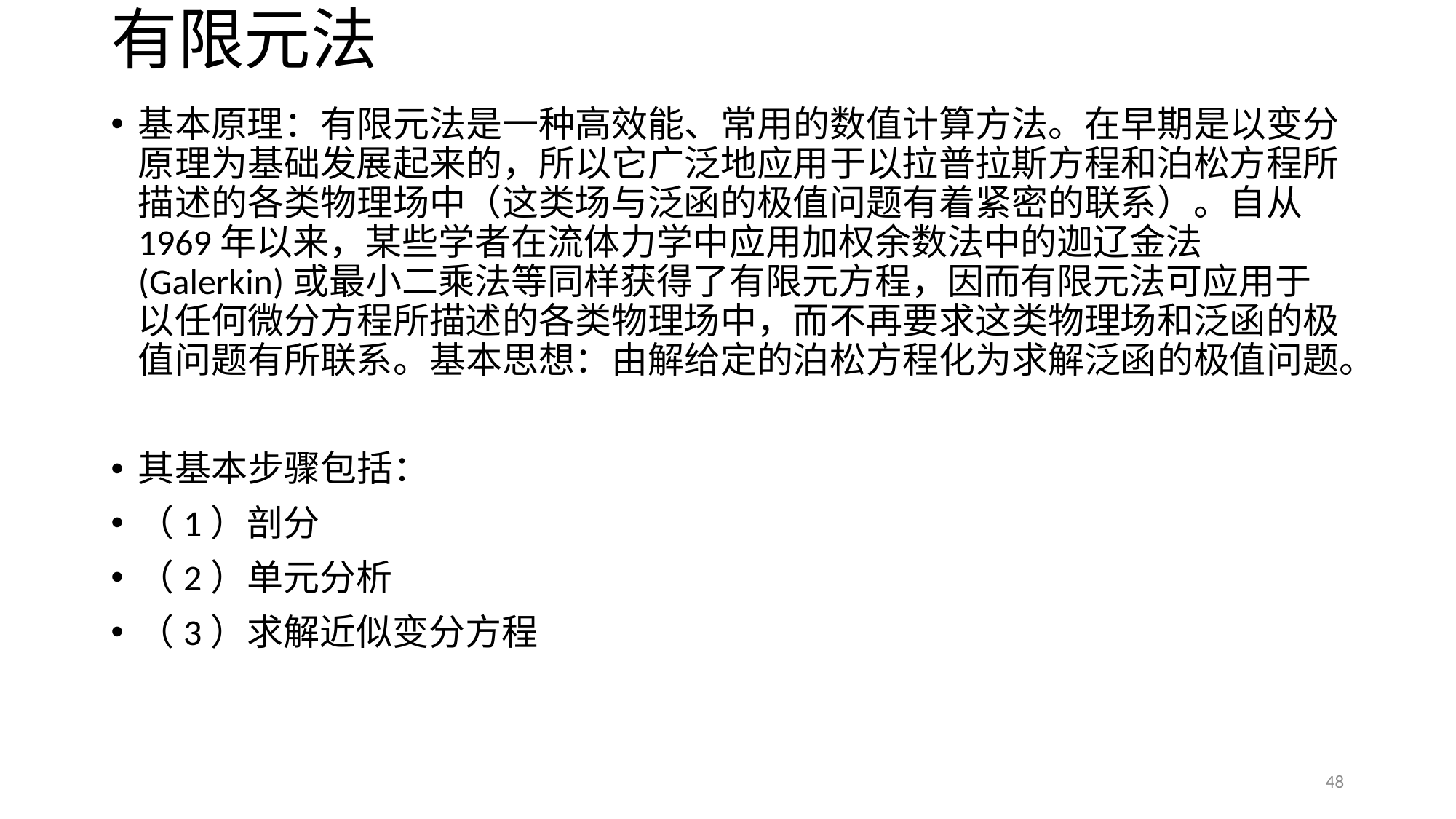

# 有限元法
基本原理：有限元法是一种高效能、常用的数值计算方法。在早期是以变分原理为基础发展起来的，所以它广泛地应用于以拉普拉斯方程和泊松方程所描述的各类物理场中（这类场与泛函的极值问题有着紧密的联系）。自从1969年以来，某些学者在流体力学中应用加权余数法中的迦辽金法(Galerkin)或最小二乘法等同样获得了有限元方程，因而有限元法可应用于以任何微分方程所描述的各类物理场中，而不再要求这类物理场和泛函的极值问题有所联系。基本思想：由解给定的泊松方程化为求解泛函的极值问题。

其基本步骤包括：
（1）剖分
（2）单元分析
（3）求解近似变分方程

48